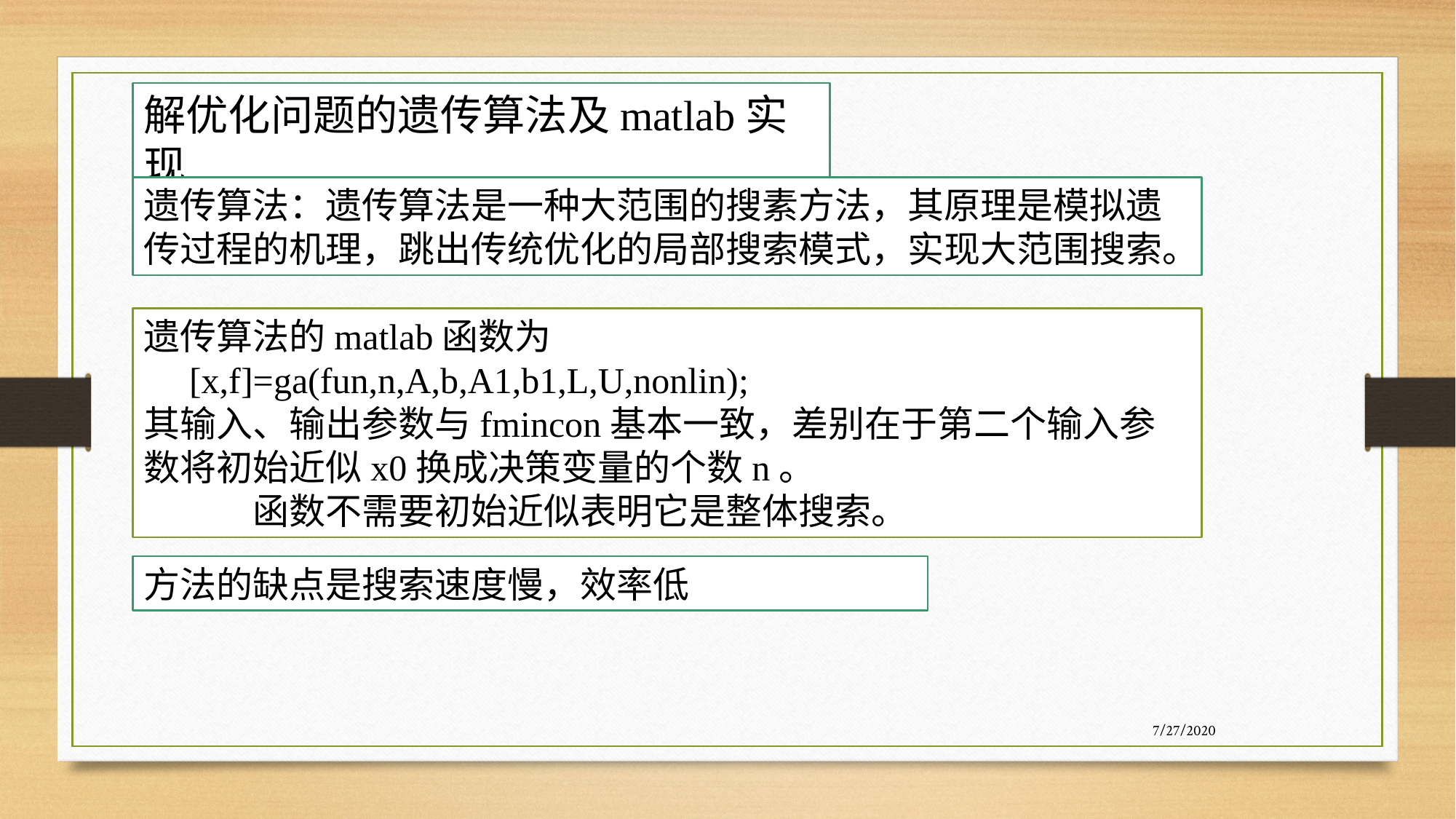

解优化问题的遗传算法及matlab实现
遗传算法：遗传算法是一种大范围的搜素方法，其原理是模拟遗传过程的机理，跳出传统优化的局部搜索模式，实现大范围搜索。
遗传算法的matlab函数为
     [x,f]=ga(fun,n,A,b,A1,b1,L,U,nonlin);
其输入、输出参数与fmincon基本一致，差别在于第二个输入参数将初始近似x0换成决策变量的个数n。
	函数不需要初始近似表明它是整体搜索。
方法的缺点是搜索速度慢，效率低

7/27/2020